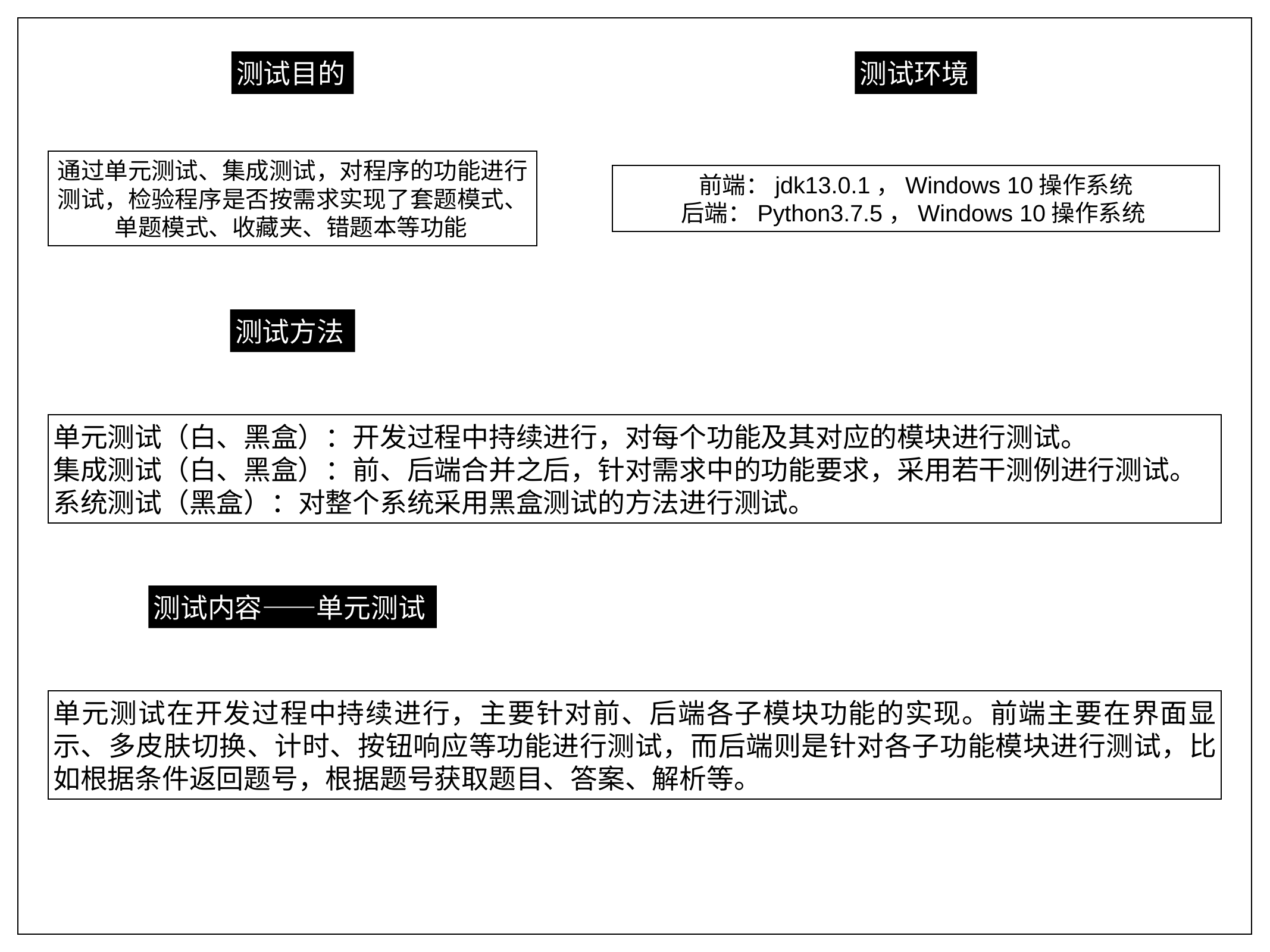

测试目的
测试环境
通过单元测试、集成测试，对程序的功能进行测试，检验程序是否按需求实现了套题模式、单题模式、收藏夹、错题本等功能
前端：jdk13.0.1，Windows 10操作系统
后端：Python3.7.5，Windows 10操作系统
测试方法
单元测试（白、黑盒）：开发过程中持续进行，对每个功能及其对应的模块进行测试。
集成测试（白、黑盒）：前、后端合并之后，针对需求中的功能要求，采用若干测例进行测试。
系统测试（黑盒）：对整个系统采用黑盒测试的方法进行测试。

测试内容——单元测试
单元测试在开发过程中持续进行，主要针对前、后端各子模块功能的实现。前端主要在界面显示、多皮肤切换、计时、按钮响应等功能进行测试，而后端则是针对各子功能模块进行测试，比如根据条件返回题号，根据题号获取题目、答案、解析等。